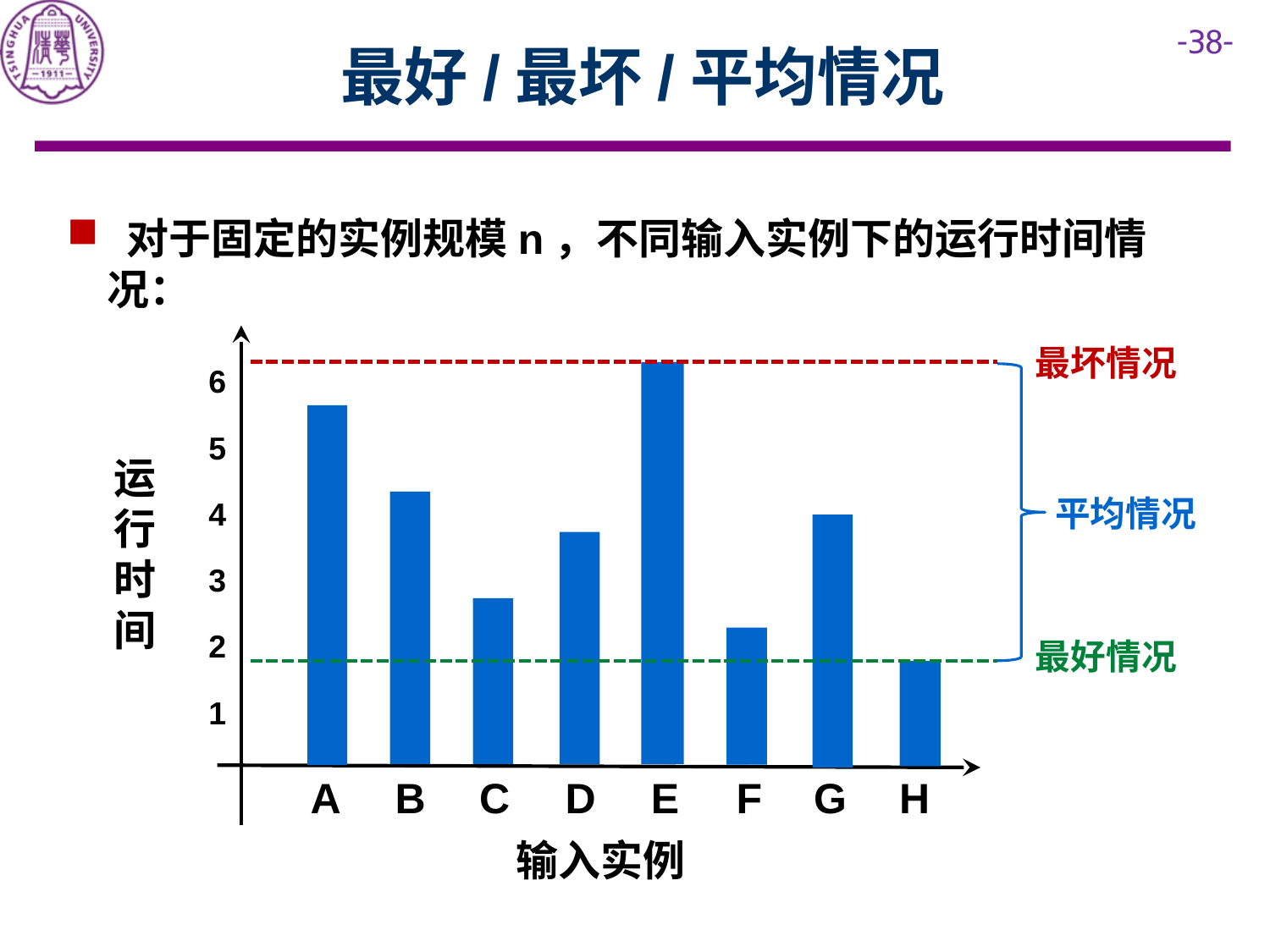

# 最好/最坏/平均情况
 对于固定的实例规模n，不同输入实例下的运行时间情况：
最坏情况
6

5
运行时间
平均情况
4

3

2

最好情况

1
A
B
C
D
E
F
G
H
输入实例